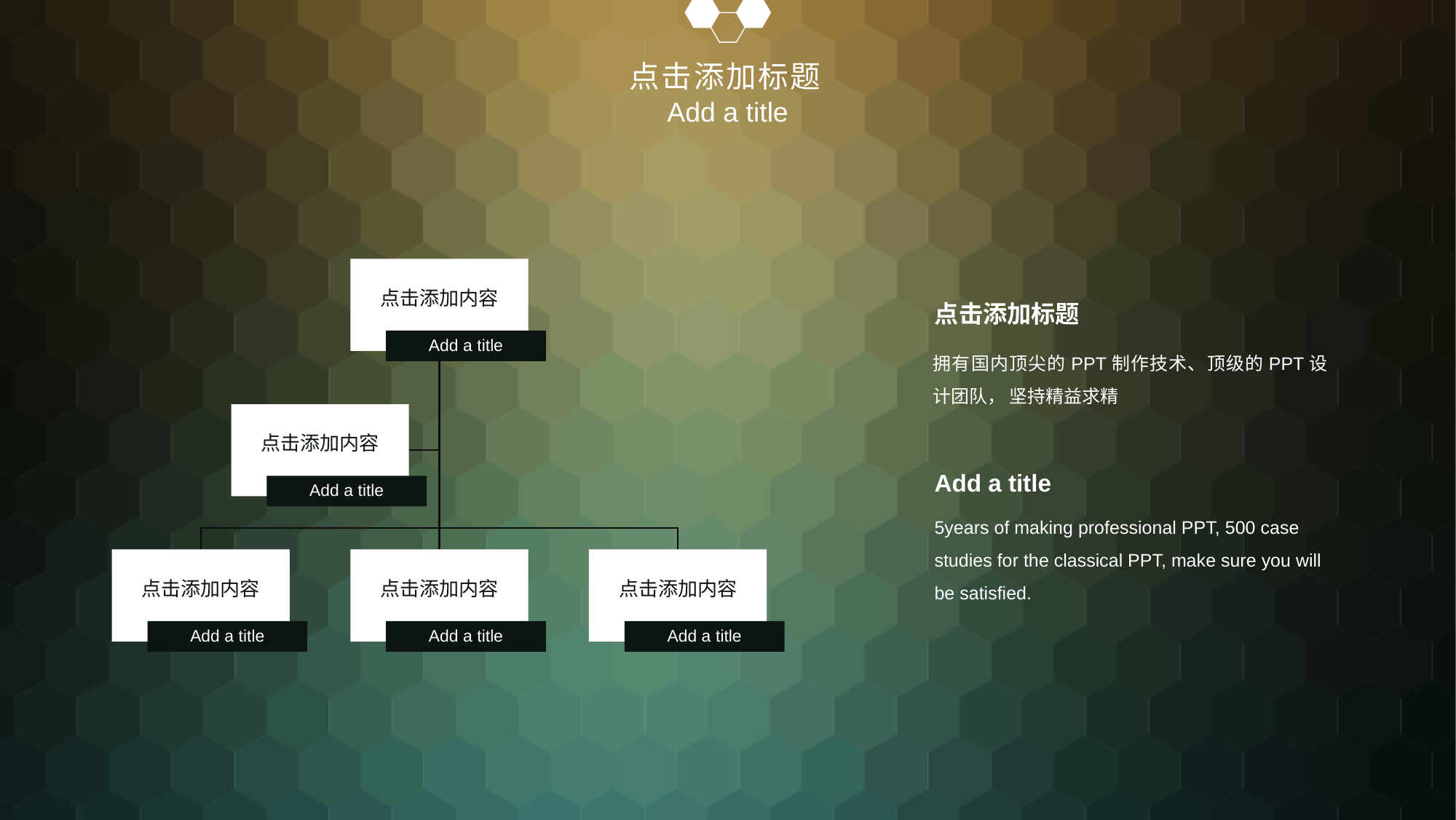

点击添加标题
Add a title
点击添加内容
Add a title
点击添加内容
Add a title
点击添加内容
Add a title
点击添加内容
Add a title
点击添加内容
Add a title
点击添加标题
拥有国内顶尖的PPT制作技术、顶级的PPT设计团队， 坚持精益求精
Add a title
5years of making professional PPT, 500 case studies for the classical PPT, make sure you will be satisfied.